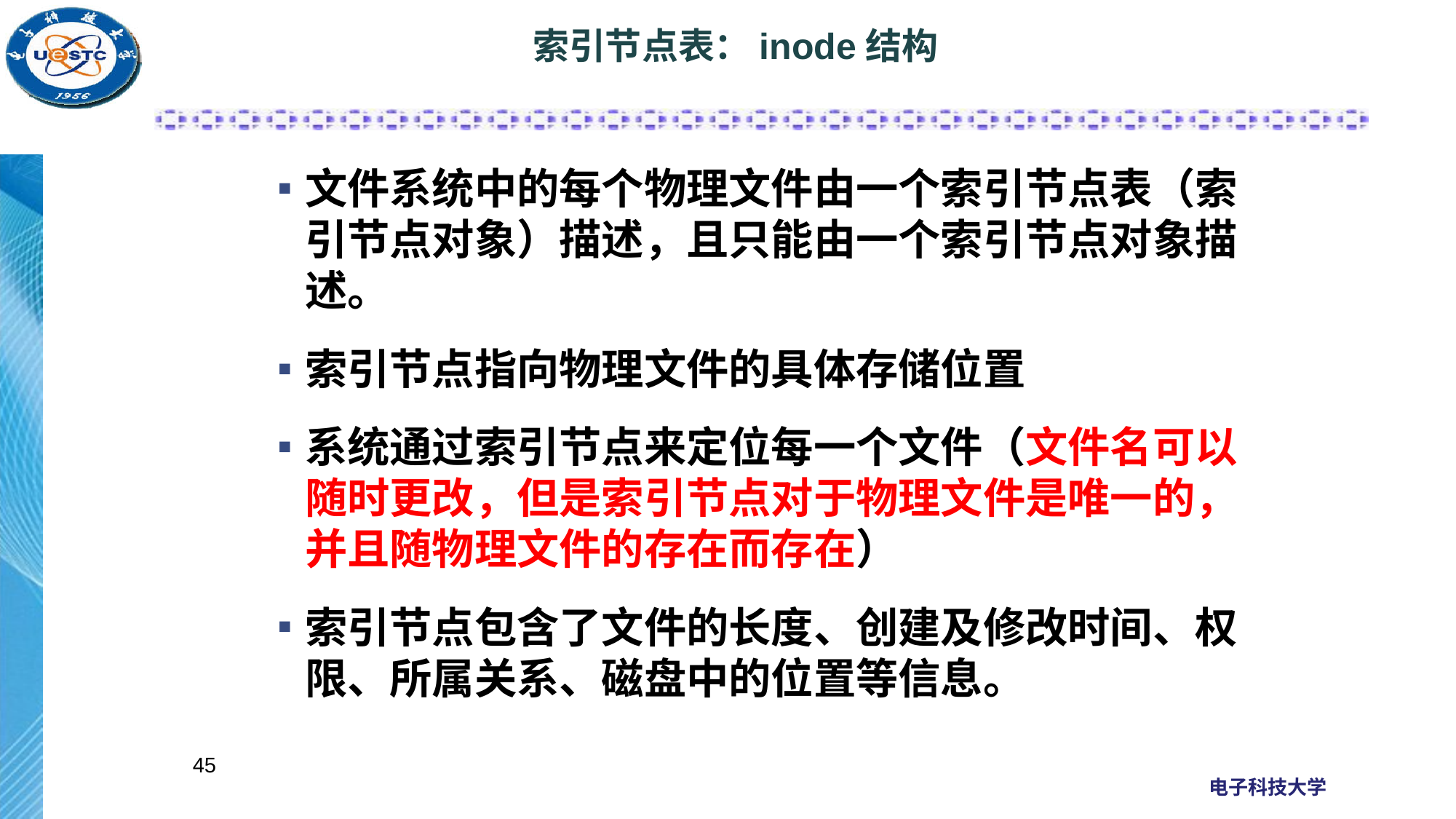

# 索引节点表：inode结构
文件系统中的每个物理文件由一个索引节点表（索引节点对象）描述，且只能由一个索引节点对象描述。
索引节点指向物理文件的具体存储位置
系统通过索引节点来定位每一个文件（文件名可以随时更改，但是索引节点对于物理文件是唯一的，并且随物理文件的存在而存在）
索引节点包含了文件的长度、创建及修改时间、权限、所属关系、磁盘中的位置等信息。

45